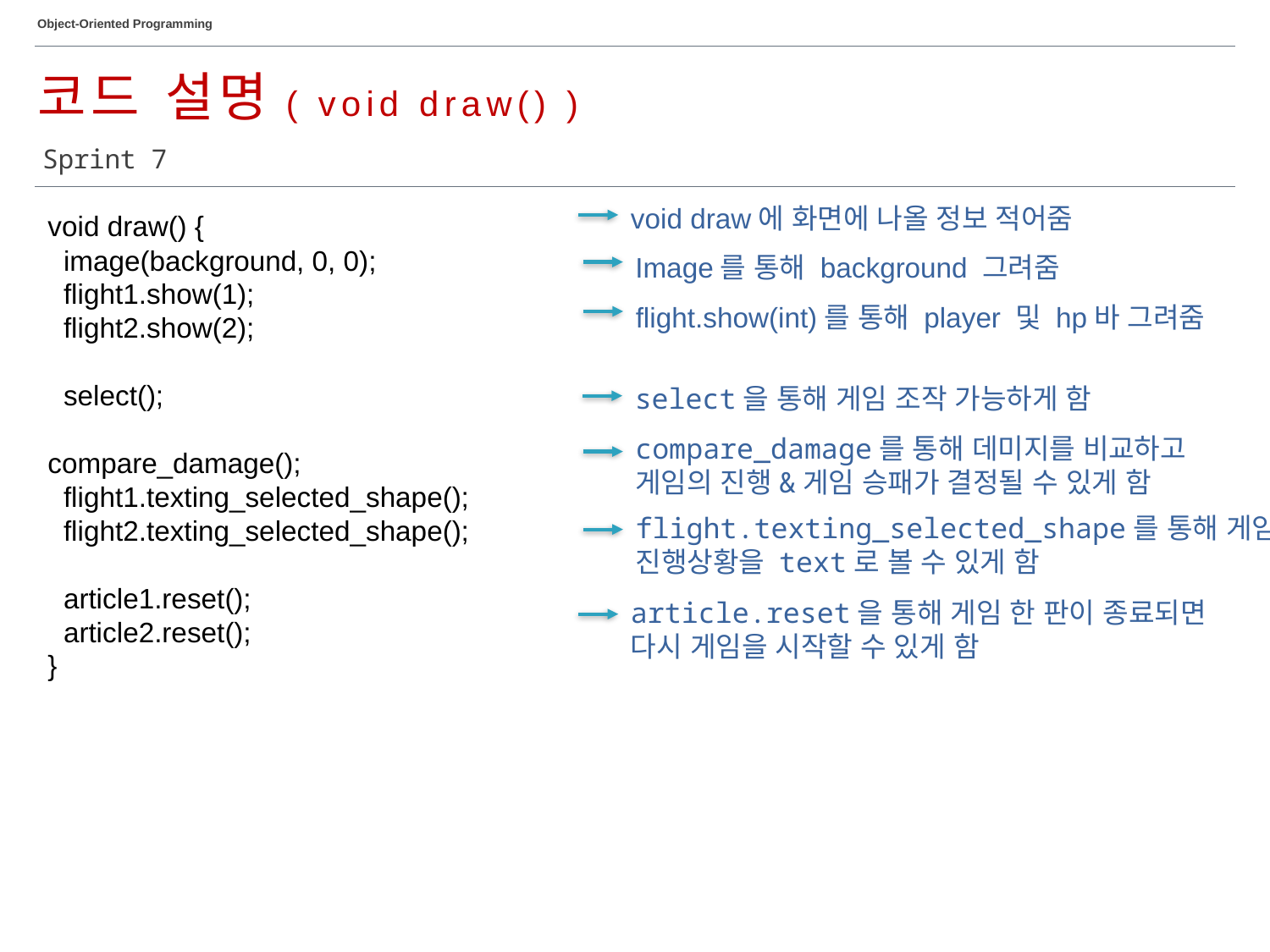

Object-Oriented Programming
코드 설명( void draw() )

Sprint 7
void draw에 화면에 나올 정보 적어줌
void draw() {
  image(background, 0, 0);
  flight1.show(1);
  flight2.show(2);

  select();

compare_damage();
  flight1.texting_selected_shape();
  flight2.texting_selected_shape();

  article1.reset();
  article2.reset();
}

Image를 통해 background 그려줌
flight.show(int)를 통해 player 및 hp바 그려줌
select을 통해 게임 조작 가능하게 함
compare_damage를 통해 데미지를 비교하고
게임의 진행&게임 승패가 결정될 수 있게 함
flight.texting_selected_shape를 통해 게임의
진행상황을 text로 볼 수 있게 함
article.reset을 통해 게임 한 판이 종료되면
다시 게임을 시작할 수 있게 함